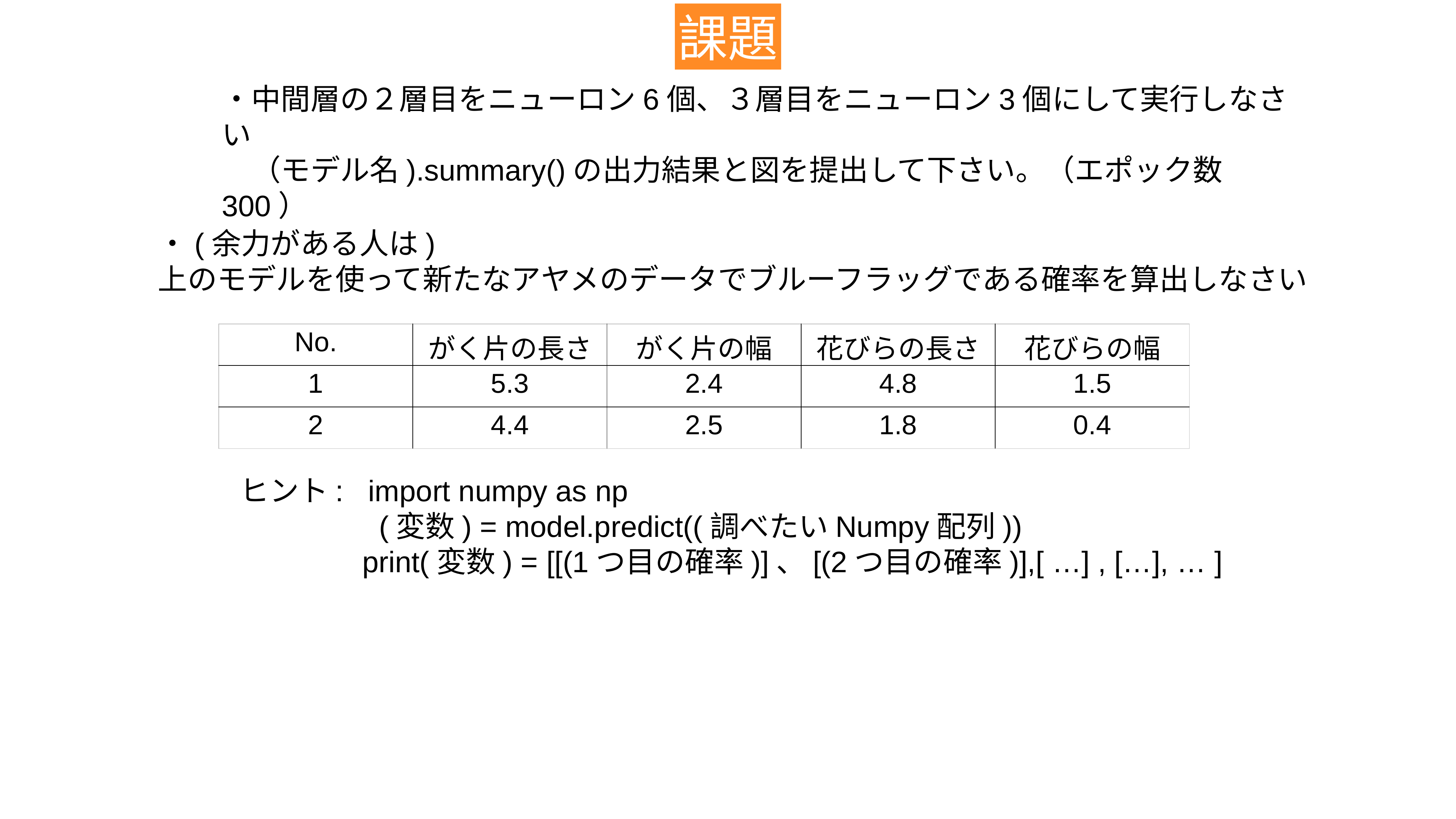

課題
・中間層の２層目をニューロン6個、３層目をニューロン3個にして実行しなさい
　（モデル名).summary()の出力結果と図を提出して下さい。（エポック数300）
・(余力がある人は)
上のモデルを使って新たなアヤメのデータでブルーフラッグである確率を算出しなさい

| No. | がく片の長さ | がく片の幅 | 花びらの長さ | 花びらの幅 |
| --- | --- | --- | --- | --- |
| 1 | 5.3 | 2.4 | 4.8 | 1.5 |
| 2 | 4.4 | 2.5 | 1.8 | 0.4 |
ヒント:   import numpy as np
                 (変数) = model.predict((調べたいNumpy配列))
　　　    print(変数) = [[(1つ目の確率)]、[(2つ目の確率)],[ …] , […], … ]